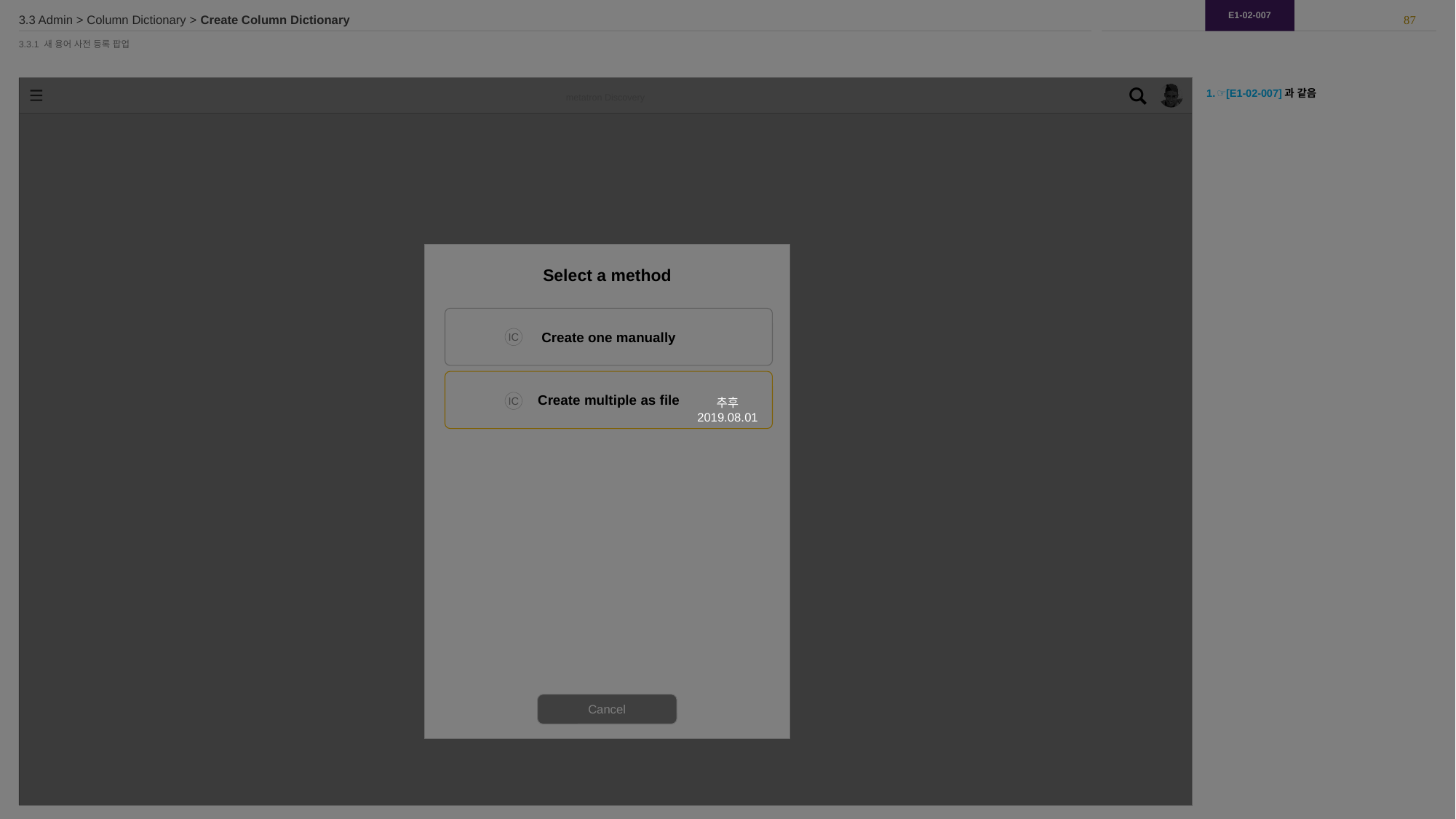

추후
2019.08.01
E1-02-007
87
3.3 Admin > Column Dictionary > Create Column Dictionary
3.3.1 새 용어 사전 등록 팝업
☞[E1-02-007]과 같음
Select a method
Create one manually
IC
Create multiple as file
IC
Cancel